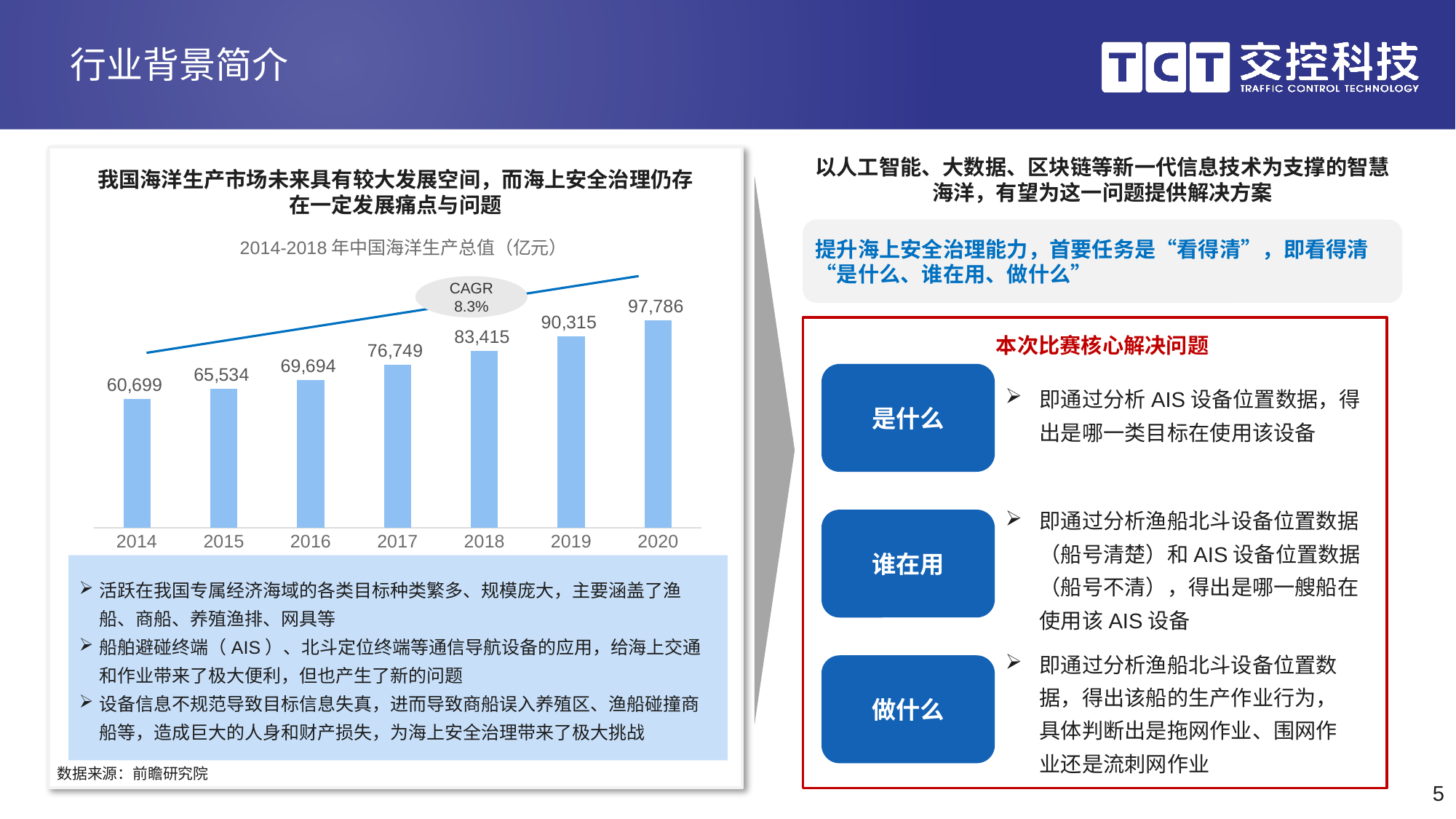

# 行业背景简介

以人工智能、大数据、区块链等新一代信息技术为支撑的智慧海洋，有望为这一问题提供解决方案
我国海洋生产市场未来具有较大发展空间，而海上安全治理仍存在一定发展痛点与问题
提升海上安全治理能力，首要任务是“看得清”，即看得清“是什么、谁在用、做什么”

### Chart: 2014-2018年中国海洋生产总值（亿元）

| Category | 海洋生产总值 |
|---|---|
| 2014 | 60699.0 |
| 2015 | 65534.0 |
| 2016 | 69694.0 |
| 2017 | 76749.0 |
| 2018 | 83415.0 |
| 2019 | 90314.98385021034 |
| 2020 | 97785.72568319552 |
CAGR
8.3%

本次比赛核心解决问题
是什么
即通过分析AIS设备位置数据，得出是哪一类目标在使用该设备

即通过分析渔船北斗设备位置数据（船号清楚）和AIS设备位置数据（船号不清），得出是哪一艘船在使用该AIS设备
谁在用
活跃在我国专属经济海域的各类目标种类繁多、规模庞大，主要涵盖了渔船、商船、养殖渔排、网具等
船舶避碰终端（AIS）、北斗定位终端等通信导航设备的应用，给海上交通和作业带来了极大便利，但也产生了新的问题
设备信息不规范导致目标信息失真，进而导致商船误入养殖区、渔船碰撞商船等，造成巨大的人身和财产损失，为海上安全治理带来了极大挑战
即通过分析渔船北斗设备位置数据，得出该船的生产作业行为，具体判断出是拖网作业、围网作业还是流刺网作业
做什么
数据来源：前瞻研究院
5